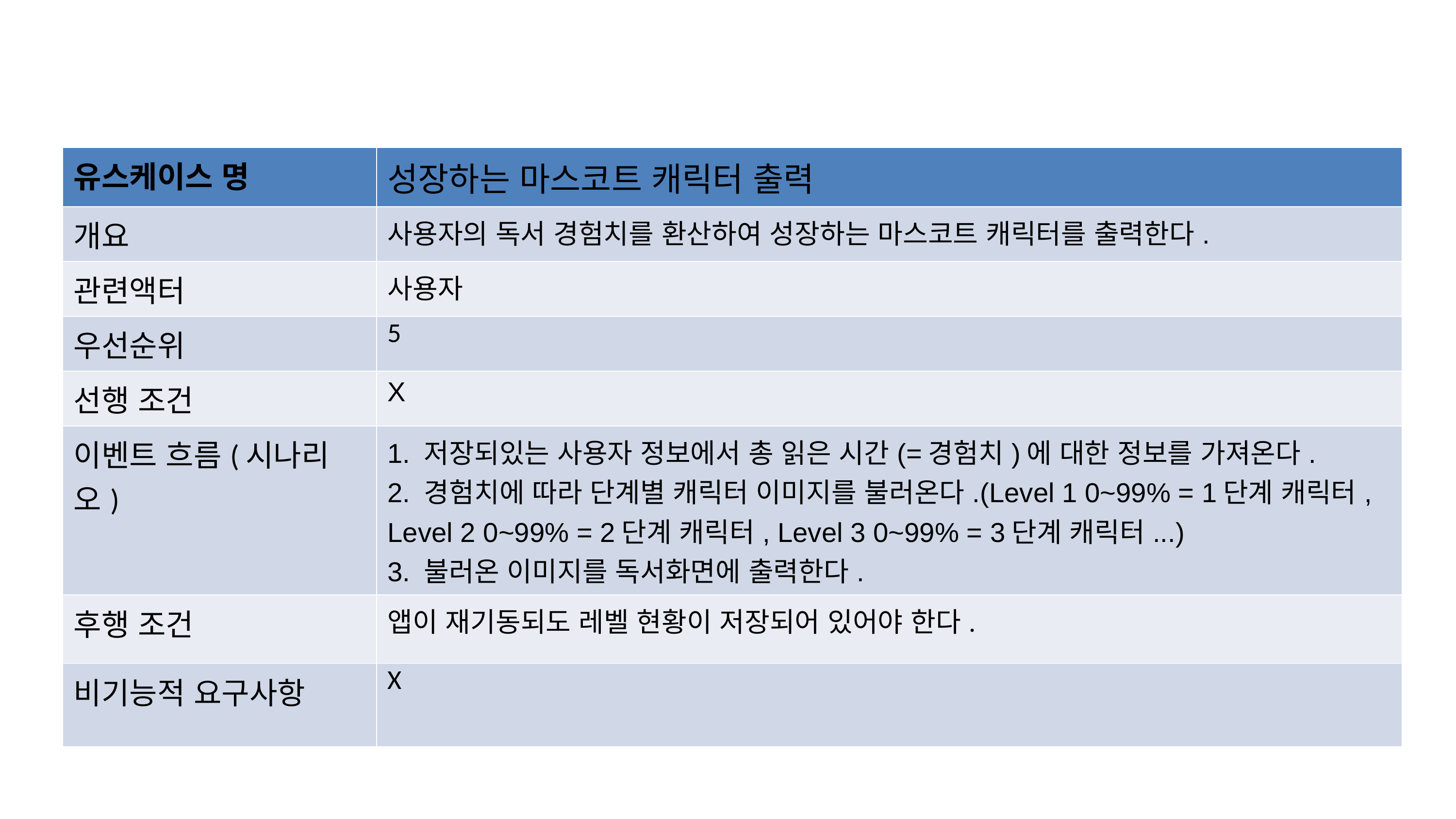

| 유스케이스 명 | 성장하는 마스코트 캐릭터 출력 |
| --- | --- |
| 개요 | 사용자의 독서 경험치를 환산하여 성장하는 마스코트 캐릭터를 출력한다. |
| 관련액터 | 사용자 |
| 우선순위 | 5 |
| 선행 조건 | X |
| 이벤트 흐름(시나리오) | 1. 저장되있는 사용자 정보에서 총 읽은 시간(=경험치)에 대한 정보를 가져온다. 2. 경험치에 따라 단계별 캐릭터 이미지를 불러온다.(Level 1 0~99% = 1단계 캐릭터, Level 2 0~99% = 2단계 캐릭터, Level 3 0~99% = 3단계 캐릭터...) 3. 불러온 이미지를 독서화면에 출력한다. |
| 후행 조건 | 앱이 재기동되도 레벨 현황이 저장되어 있어야 한다. |
| 비기능적 요구사항 | X |